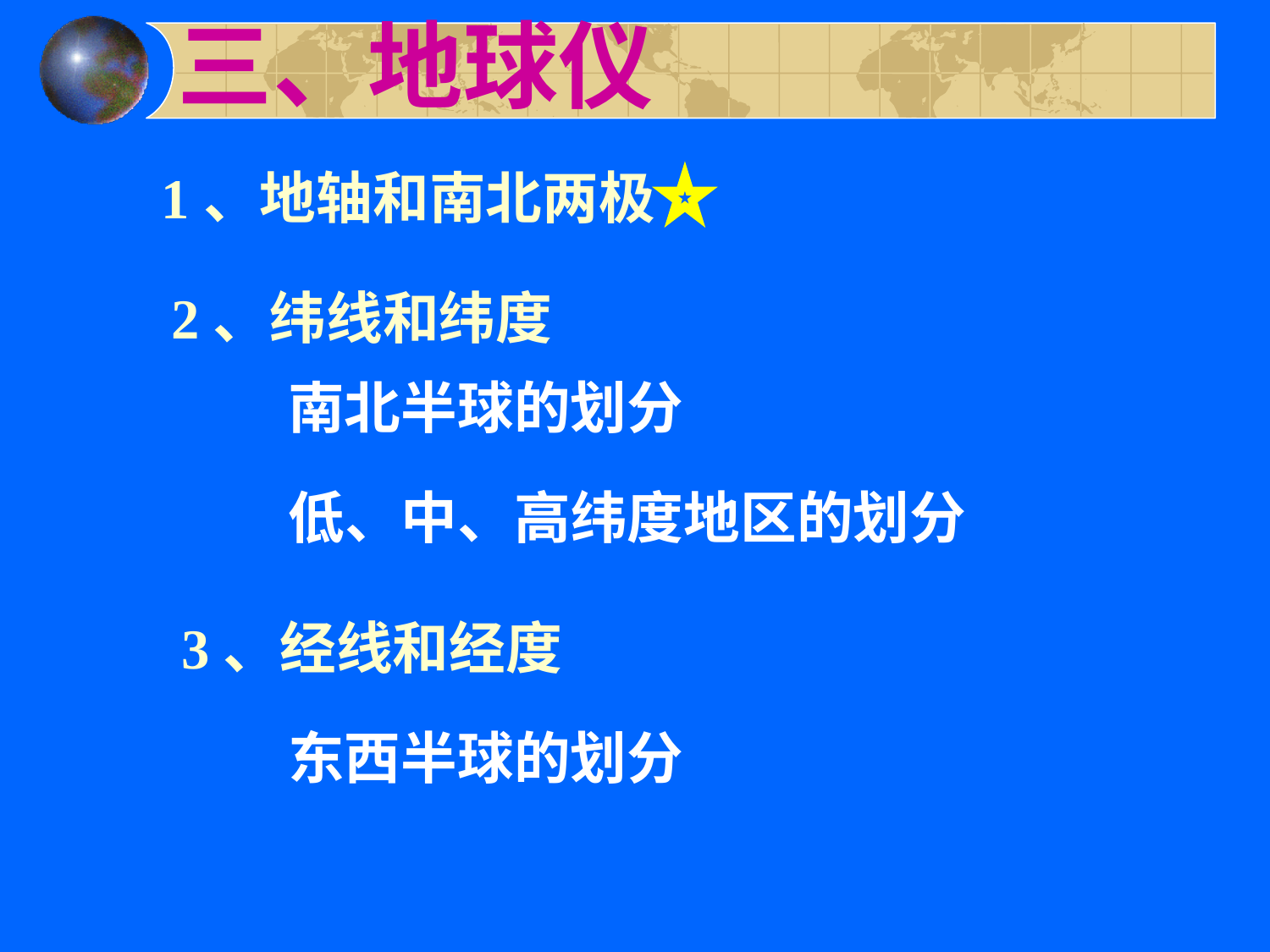

三、地球仪
1、地轴和南北两极

2、纬线和纬度
南北半球的划分
低、中、高纬度地区的划分
3、经线和经度
东西半球的划分